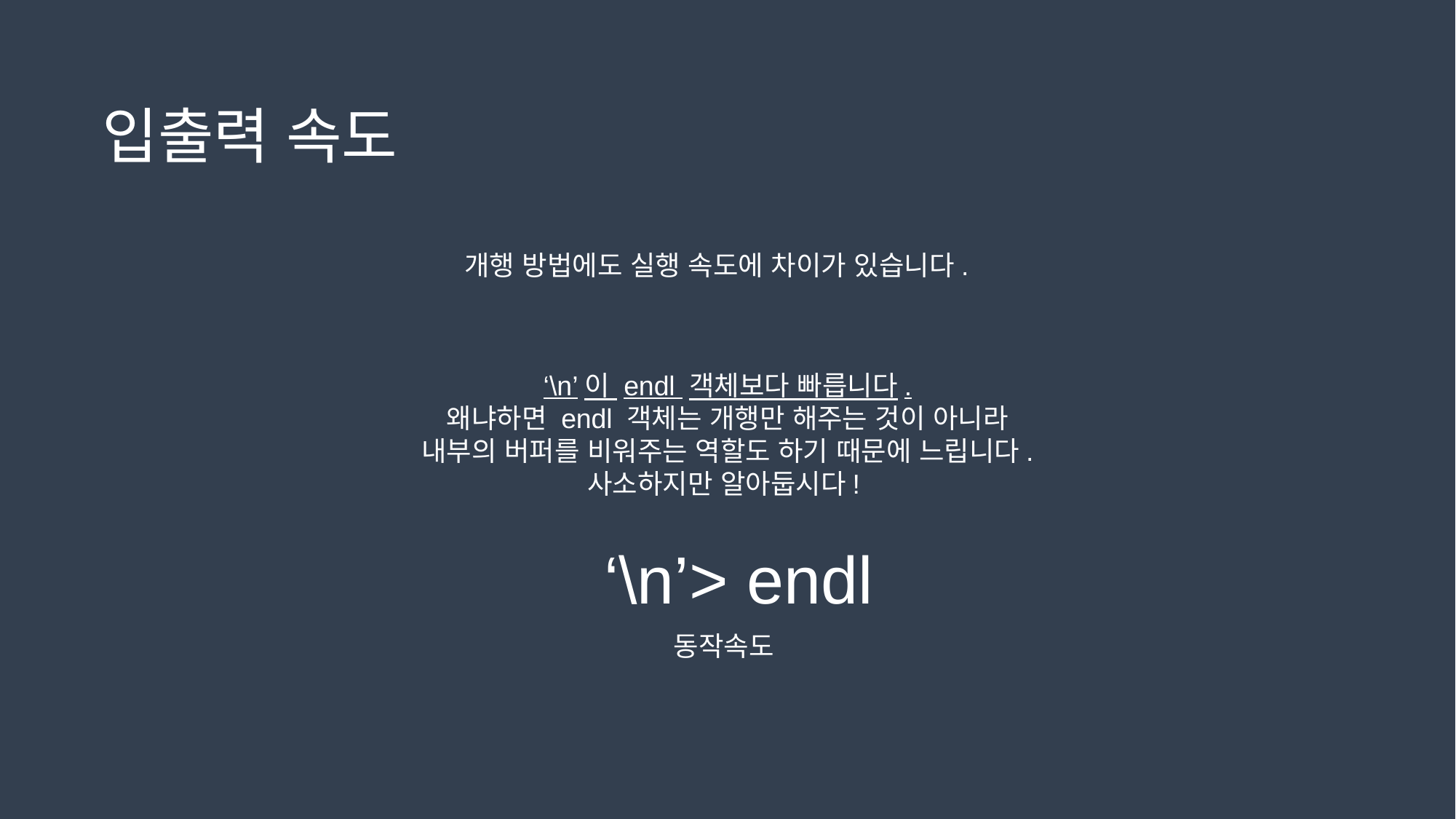

입출력 속도
개행 방법에도 실행 속도에 차이가 있습니다.

‘\n’이 endl 객체보다 빠릅니다.
왜냐하면 endl 객체는 개행만 해주는 것이 아니라
내부의 버퍼를 비워주는 역할도 하기 때문에 느립니다.
사소하지만 알아둡시다!

‘\n’> endl
동작속도